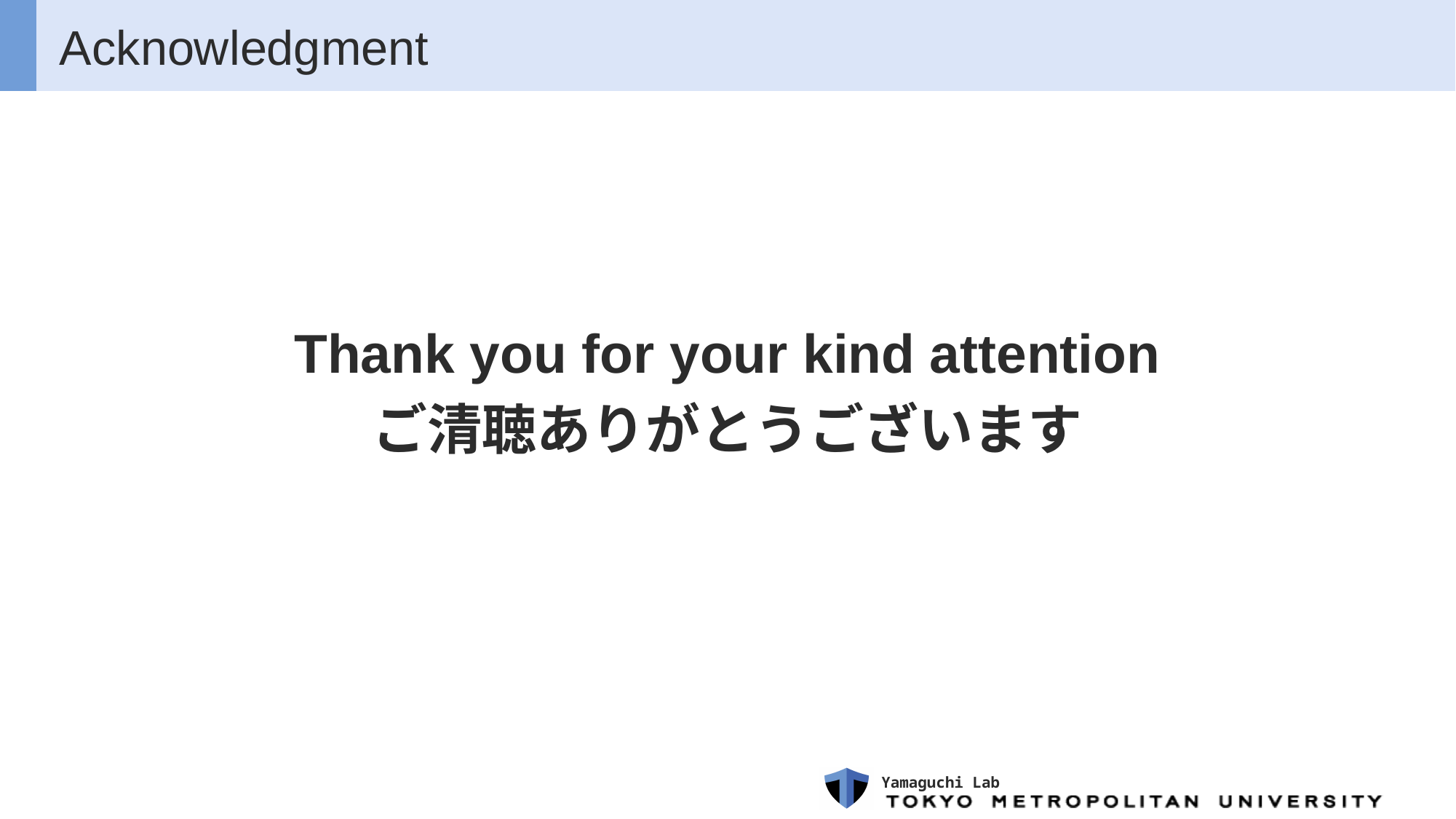

# Acknowledgment

Thank you for your kind attention
ご清聴ありがとうございます
21